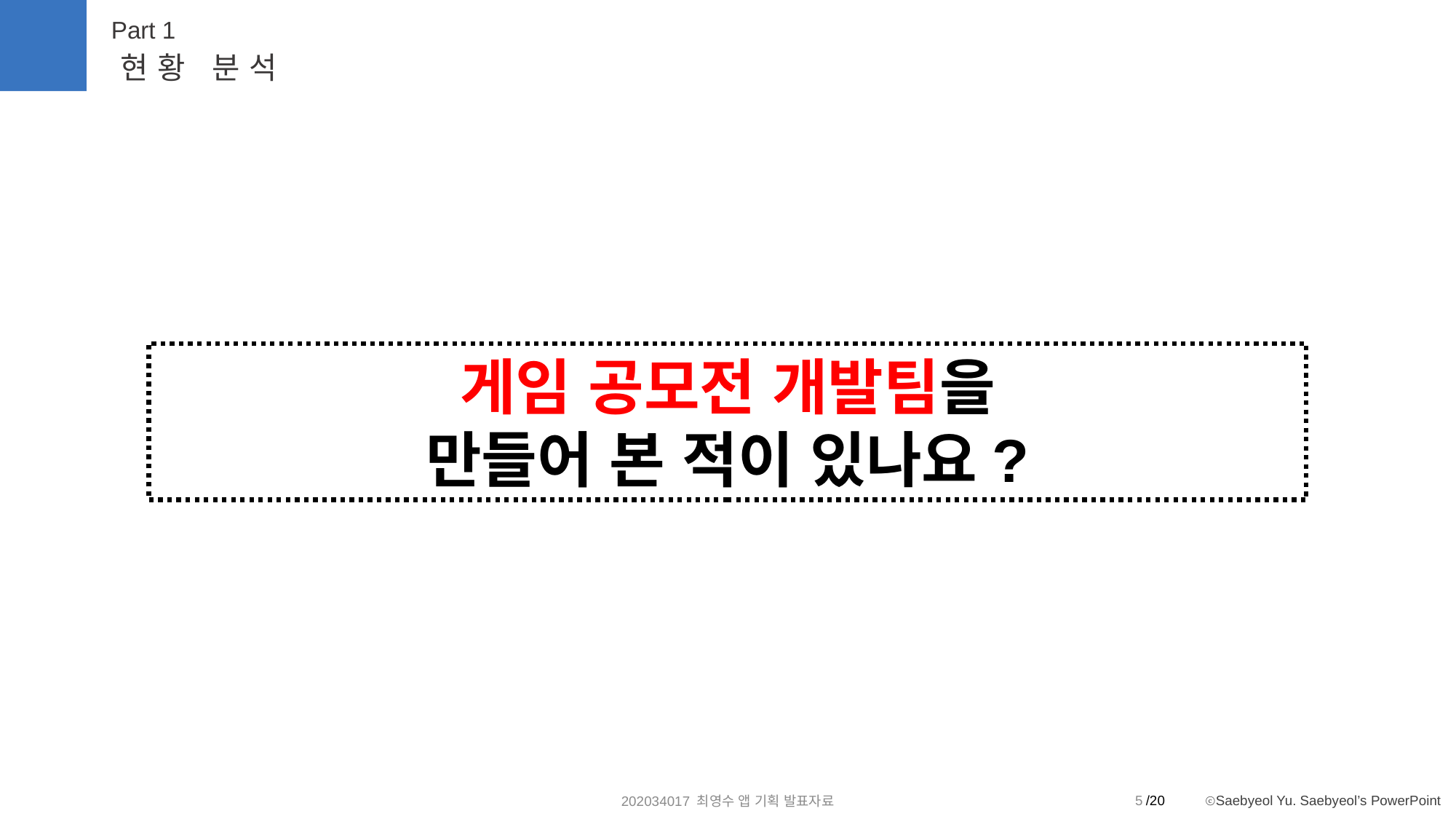

Part 1
현황 분석
온라인 게임 레이드 파티를
만들어 본 적이 있나요?
게임 공모전 개발팀을
만들어 본 적이 있나요?
5
202034017 최영수 앱 기획 발표자료